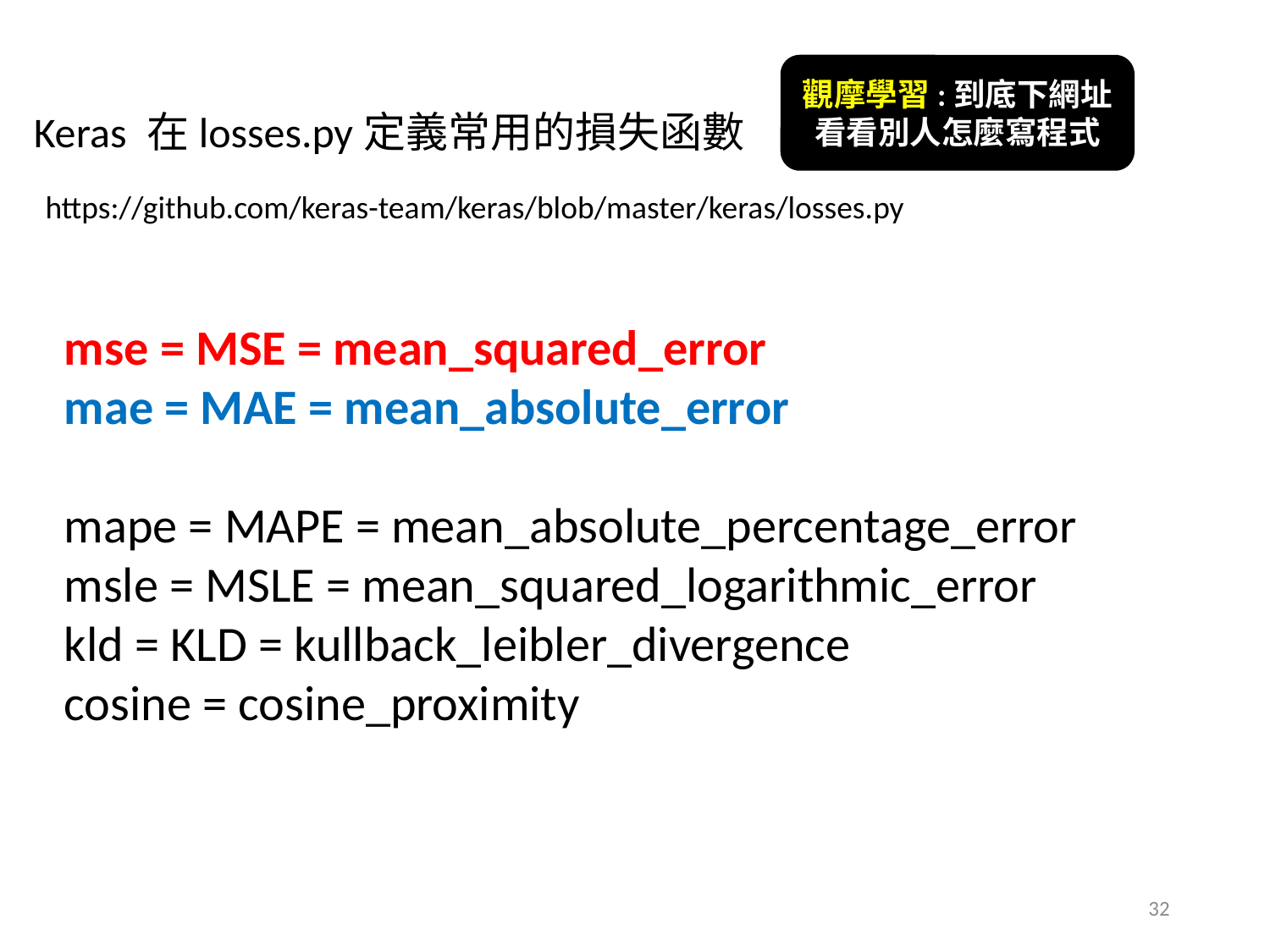

觀摩學習:到底下網址看看別人怎麼寫程式
Keras 在losses.py定義常用的損失函數
https://github.com/keras-team/keras/blob/master/keras/losses.py
mse = MSE = mean_squared_error
mae = MAE = mean_absolute_error

mape = MAPE = mean_absolute_percentage_error
msle = MSLE = mean_squared_logarithmic_error
kld = KLD = kullback_leibler_divergence
cosine = cosine_proximity
32